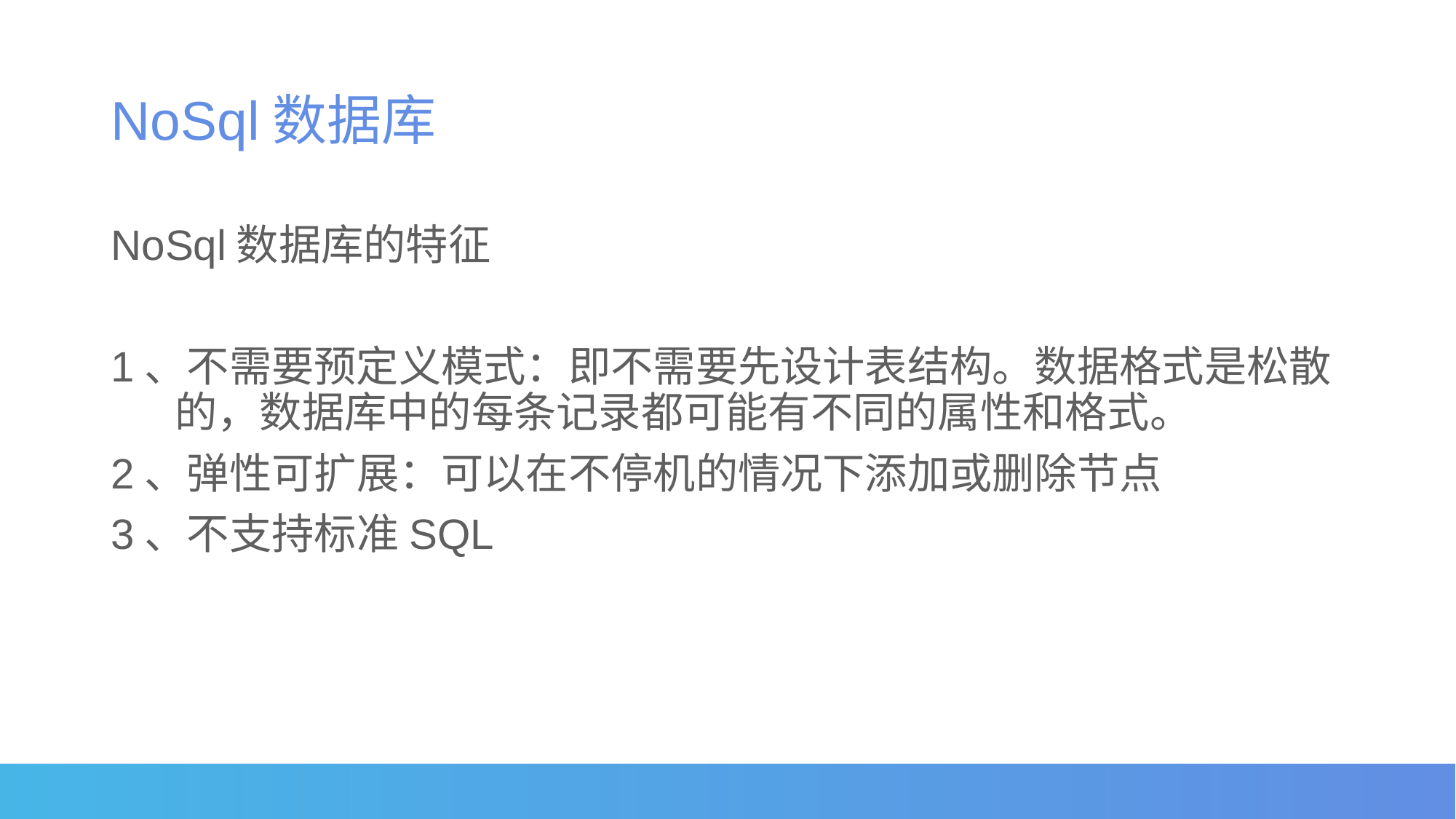

NoSql数据库
NoSql数据库的特征

1、不需要预定义模式：即不需要先设计表结构。数据格式是松散的，数据库中的每条记录都可能有不同的属性和格式。
2、弹性可扩展：可以在不停机的情况下添加或删除节点
3、不支持标准SQL